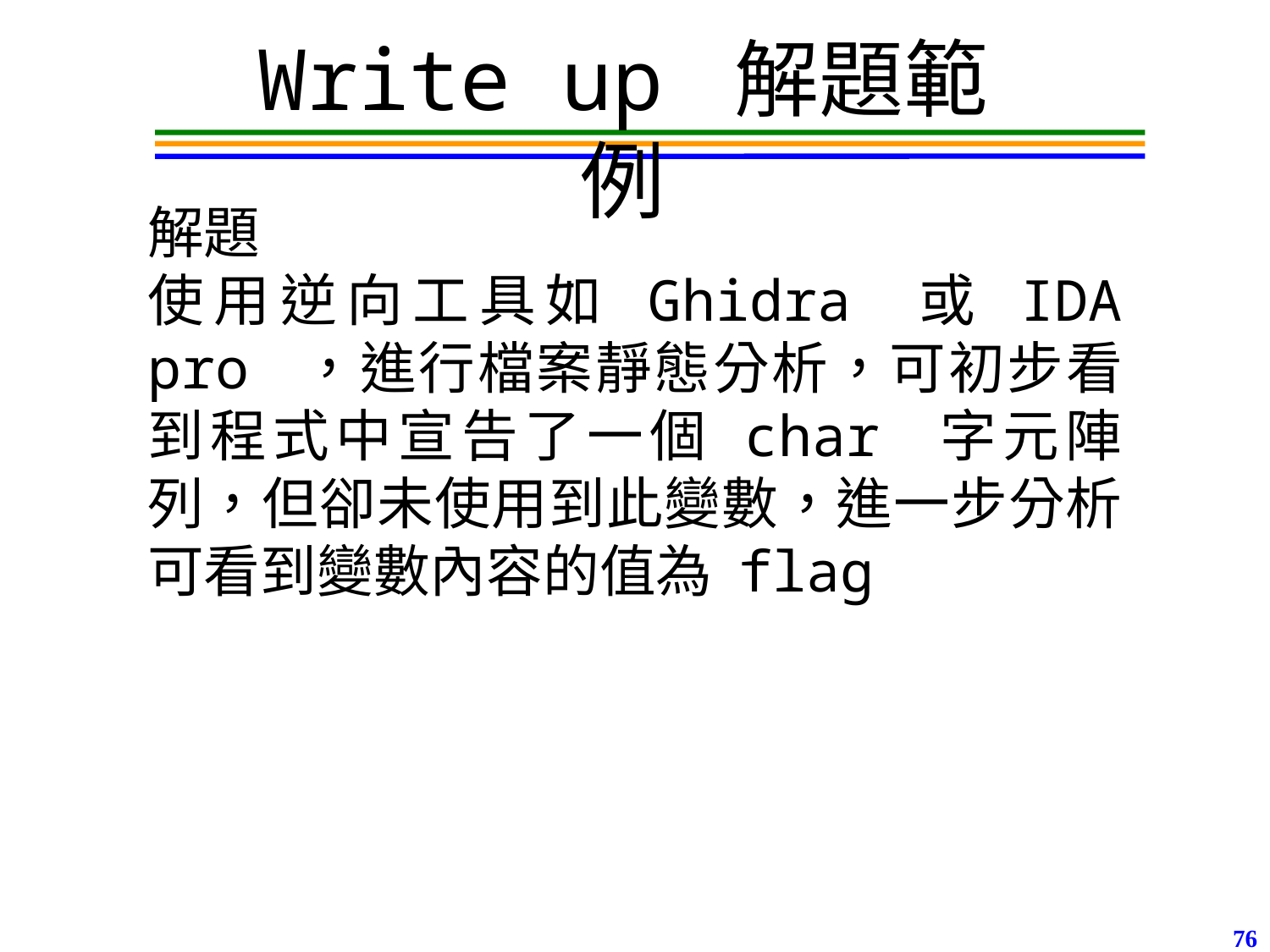

Write up 解題範例
解題
使用逆向工具如 Ghidra 或 IDA pro ，進行檔案靜態分析，可初步看到程式中宣告了一個 char 字元陣列，但卻未使用到此變數，進一步分析可看到變數內容的值為 flag
76